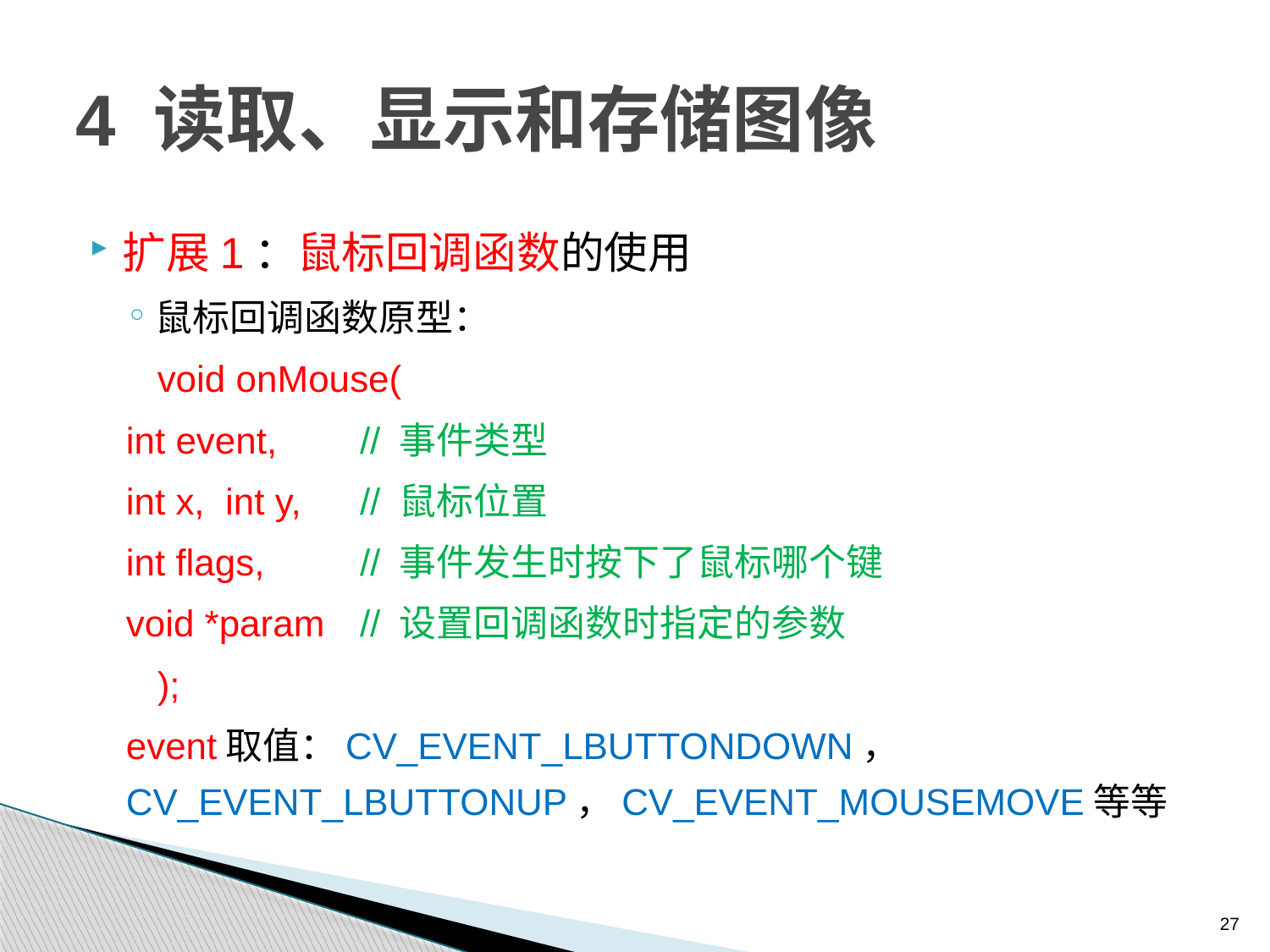

# 4 读取、显示和存储图像
扩展1：鼠标回调函数的使用
鼠标回调函数原型：
   void onMouse(
	int event, 	// 事件类型
	int x,  int y, 	// 鼠标位置
	int flags, 	// 事件发生时按下了鼠标哪个键
	void *param	// 设置回调函数时指定的参数
   );
event取值：CV_EVENT_LBUTTONDOWN， CV_EVENT_LBUTTONUP，CV_EVENT_MOUSEMOVE等等

27